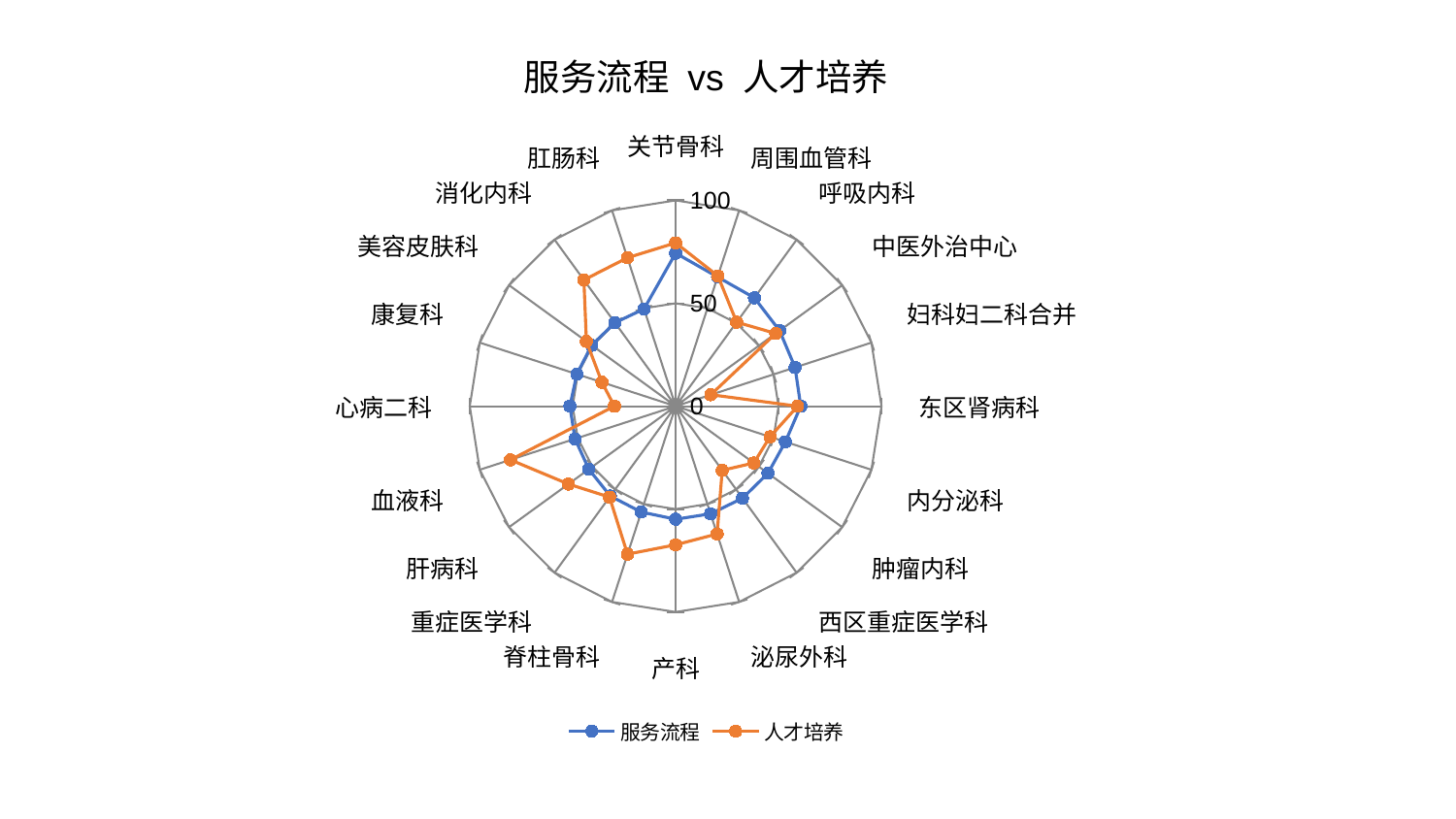

### Chart: 服务流程 vs 人才培养

| Category | 服务流程 | 人才培养 |
|---|---|---|
| 关节骨科 | 74.36460579821954 | 79.34434141451804 |
| 周围血管科 | 66.01436668183749 | 66.54192121287763 |
| 呼吸内科 | 65.10446956818146 | 50.44848438085652 |
| 中医外治中心 | 62.44784996293849 | 60.137255062551105 |
| 妇科妇二科合并 | 61.00389768528724 | 17.989394006137047 |
| 东区肾病科 | 60.79506197970497 | 59.26843856128114 |
| 内分泌科 | 56.05707882271122 | 48.23220109992622 |
| 肿瘤内科 | 55.46310507726069 | 46.94075160355491 |
| 西区重症医学科 | 55.28577247042181 | 38.5201449756671 |
| 泌尿外科 | 54.98115072430567 | 65.29946907657724 |
| 产科 | 54.92996481344714 | 67.36976872866934 |
| 脊柱骨科 | 54.07373015200177 | 75.6007883653566 |
| 重症医学科 | 53.98465911558552 | 54.64267666748905 |
| 肝病科 | 52.118013177190576 | 64.37488780134093 |
| 血液科 | 51.393148096951215 | 84.37218218112245 |
| 心病二科 | 51.34643208389235 | 29.742001185129457 |
| 康复科 | 50.456790969489695 | 37.61807231591872 |
| 美容皮肤科 | 50.399935474736466 | 53.57780181573426 |
| 消化内科 | 50.152404867706096 | 75.8283273258149 |
| 肛肠科 | 49.66738336935128 | 75.83685414687592 |
66